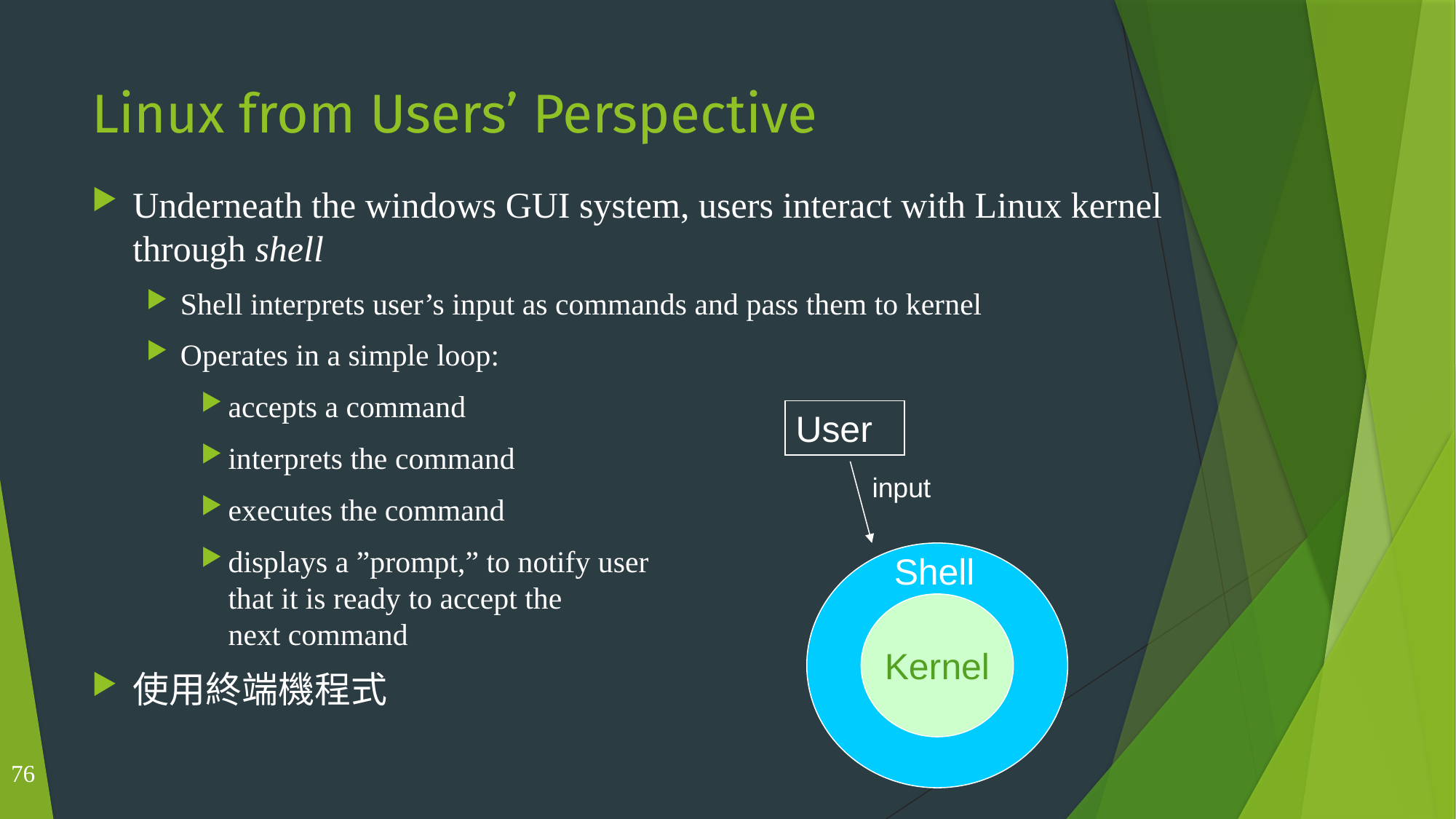

# Linux from Users’ Perspective
Underneath the windows GUI system, users interact with Linux kernel through shell
Shell interprets user’s input as commands and pass them to kernel
Operates in a simple loop:
accepts a command
interprets the command
executes the command
displays a ”prompt,” to notify user
that it is ready to accept the
next command
使用終端機程式
User

input

Shell
Kernel
76